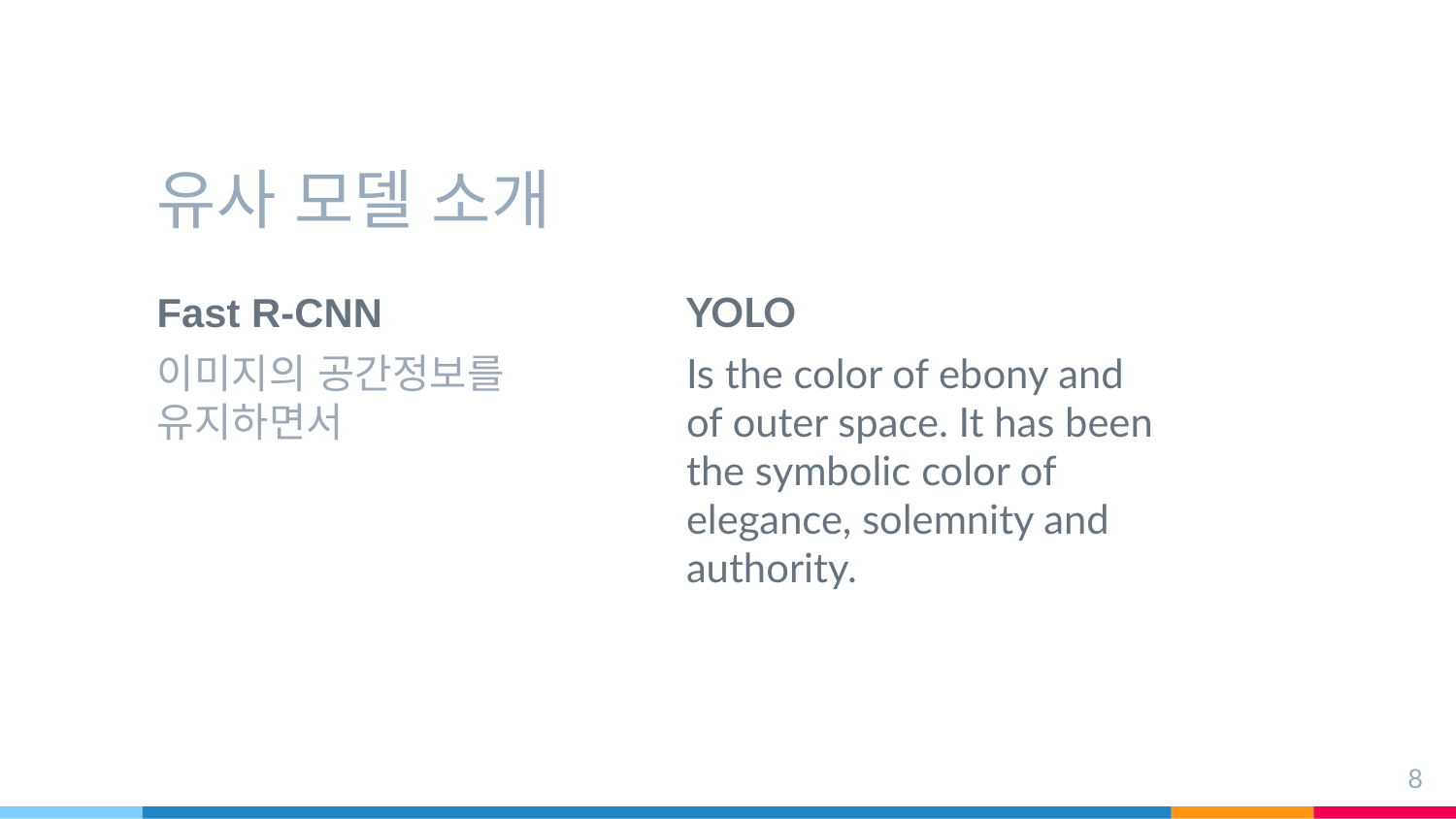

# 유사 모델 소개
Fast R-CNN
이미지의 공간정보를 유지하면서
YOLO
Is the color of ebony and of outer space. It has been the symbolic color of elegance, solemnity and authority.
8